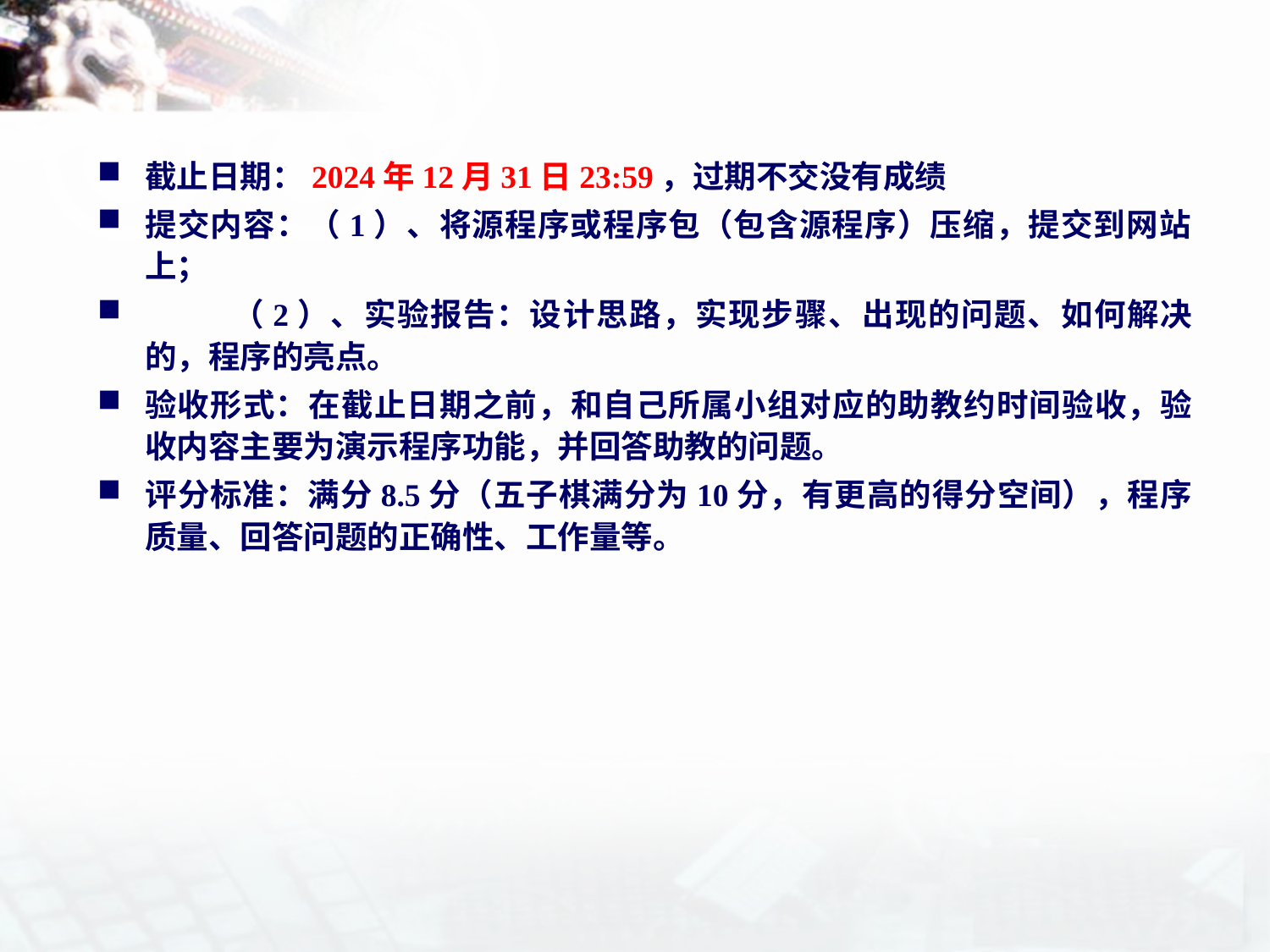

#
截止日期：2024年12月31日23:59，过期不交没有成绩
提交内容：（1）、将源程序或程序包（包含源程序）压缩，提交到网站上；
         （2）、实验报告：设计思路，实现步骤、出现的问题、如何解决的，程序的亮点。
验收形式：在截止日期之前，和自己所属小组对应的助教约时间验收，验收内容主要为演示程序功能，并回答助教的问题。
评分标准：满分8.5分（五子棋满分为10分，有更高的得分空间），程序质量、回答问题的正确性、工作量等。